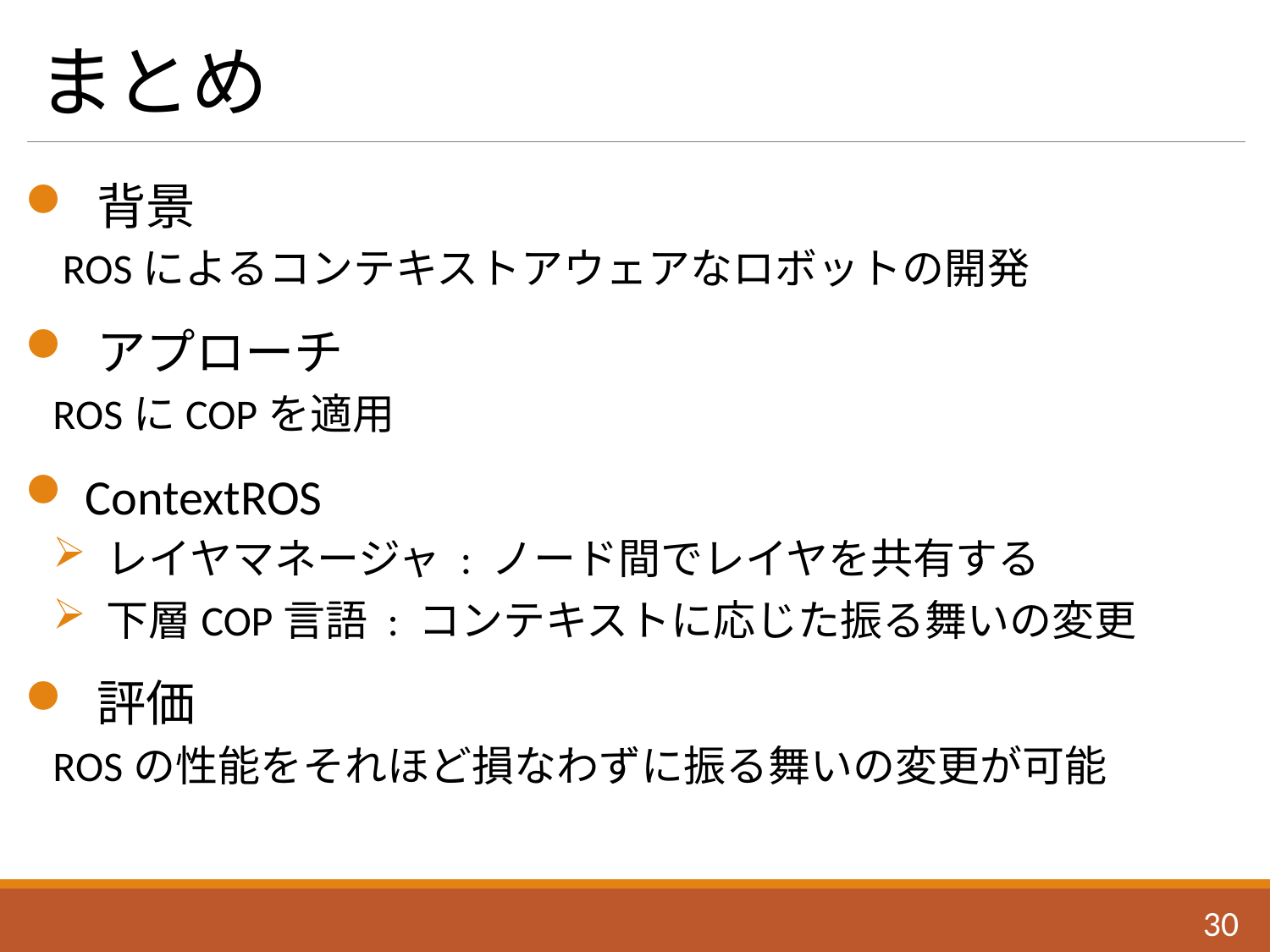

# まとめ
 背景
 ROSによるコンテキストアウェアなロボットの開発
 アプローチ
ROSにCOPを適用
 ContextROS
 レイヤマネージャ : ノード間でレイヤを共有する
 下層COP言語 : コンテキストに応じた振る舞いの変更
 評価
ROSの性能をそれほど損なわずに振る舞いの変更が可能
30